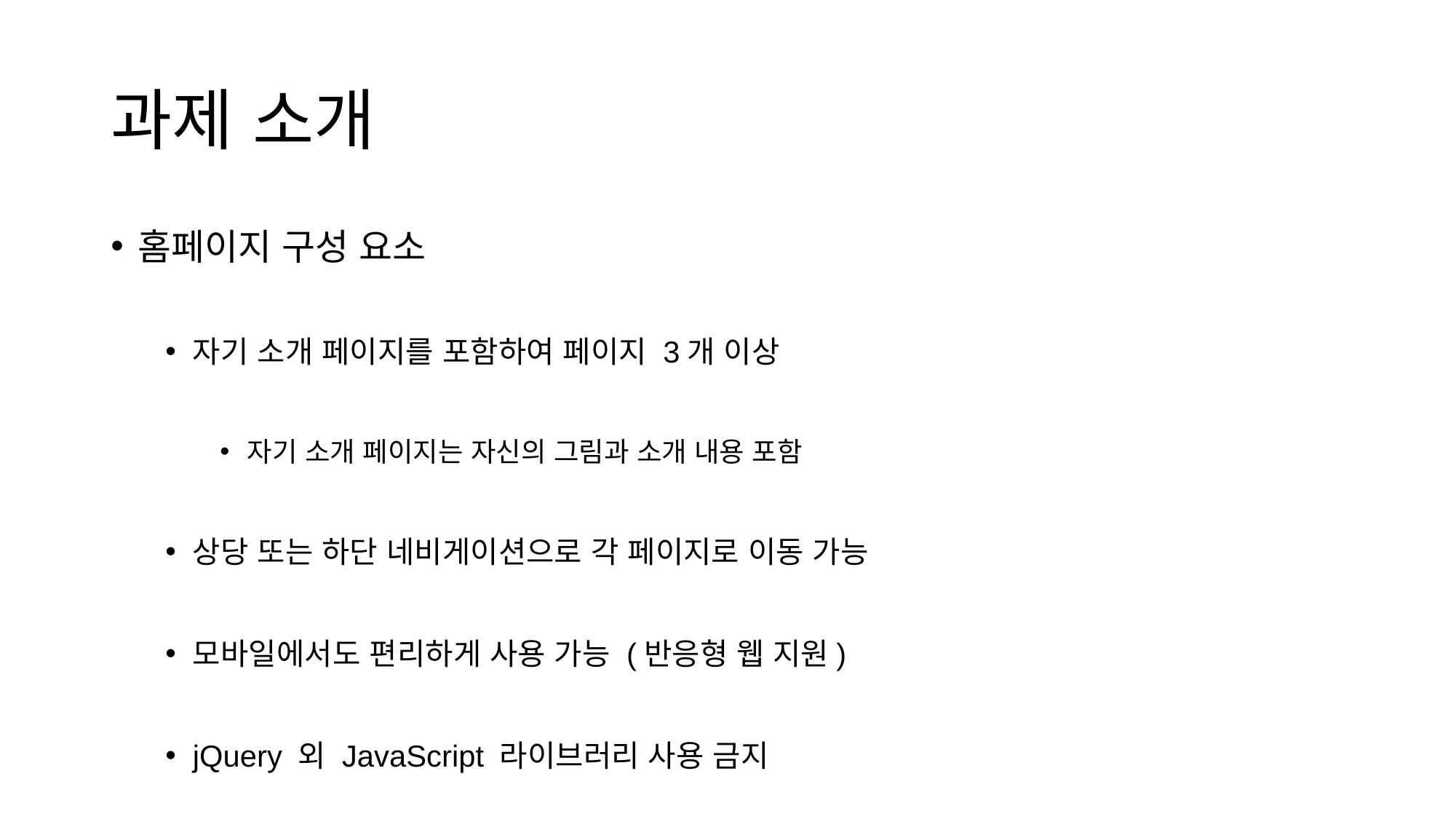

# 과제 소개
홈페이지 구성 요소

자기 소개 페이지를 포함하여 페이지 3개 이상

자기 소개 페이지는 자신의 그림과 소개 내용 포함

상당 또는 하단 네비게이션으로 각 페이지로 이동 가능

모바일에서도 편리하게 사용 가능 (반응형 웹 지원)

jQuery 외 JavaScript 라이브러리 사용 금지